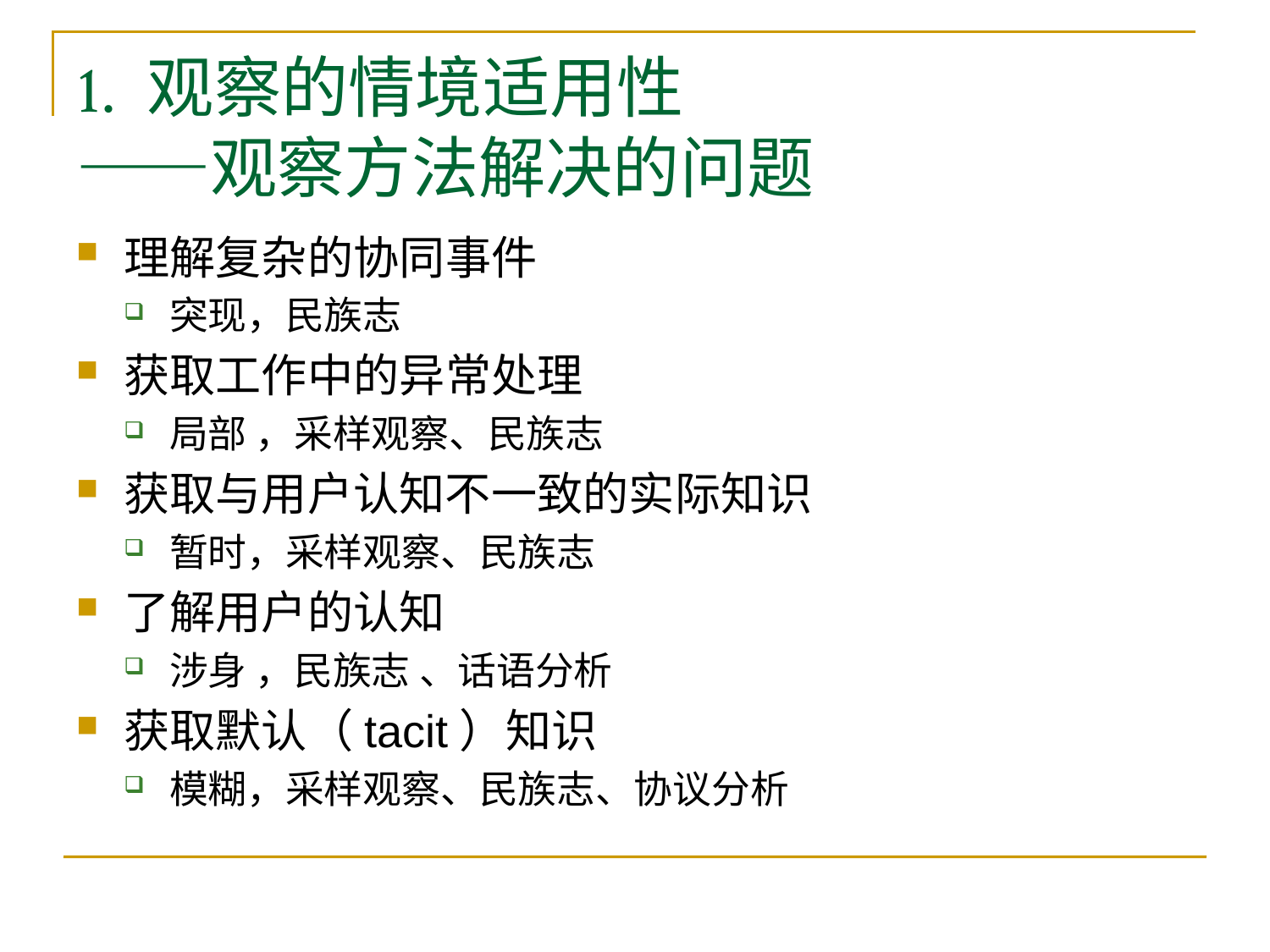

# 1. 观察的情境适用性 ——观察方法解决的问题
理解复杂的协同事件
突现，民族志
获取工作中的异常处理
局部 ，采样观察、民族志
获取与用户认知不一致的实际知识
暂时，采样观察、民族志
了解用户的认知
涉身 ，民族志 、话语分析
获取默认（tacit）知识
模糊，采样观察、民族志、协议分析